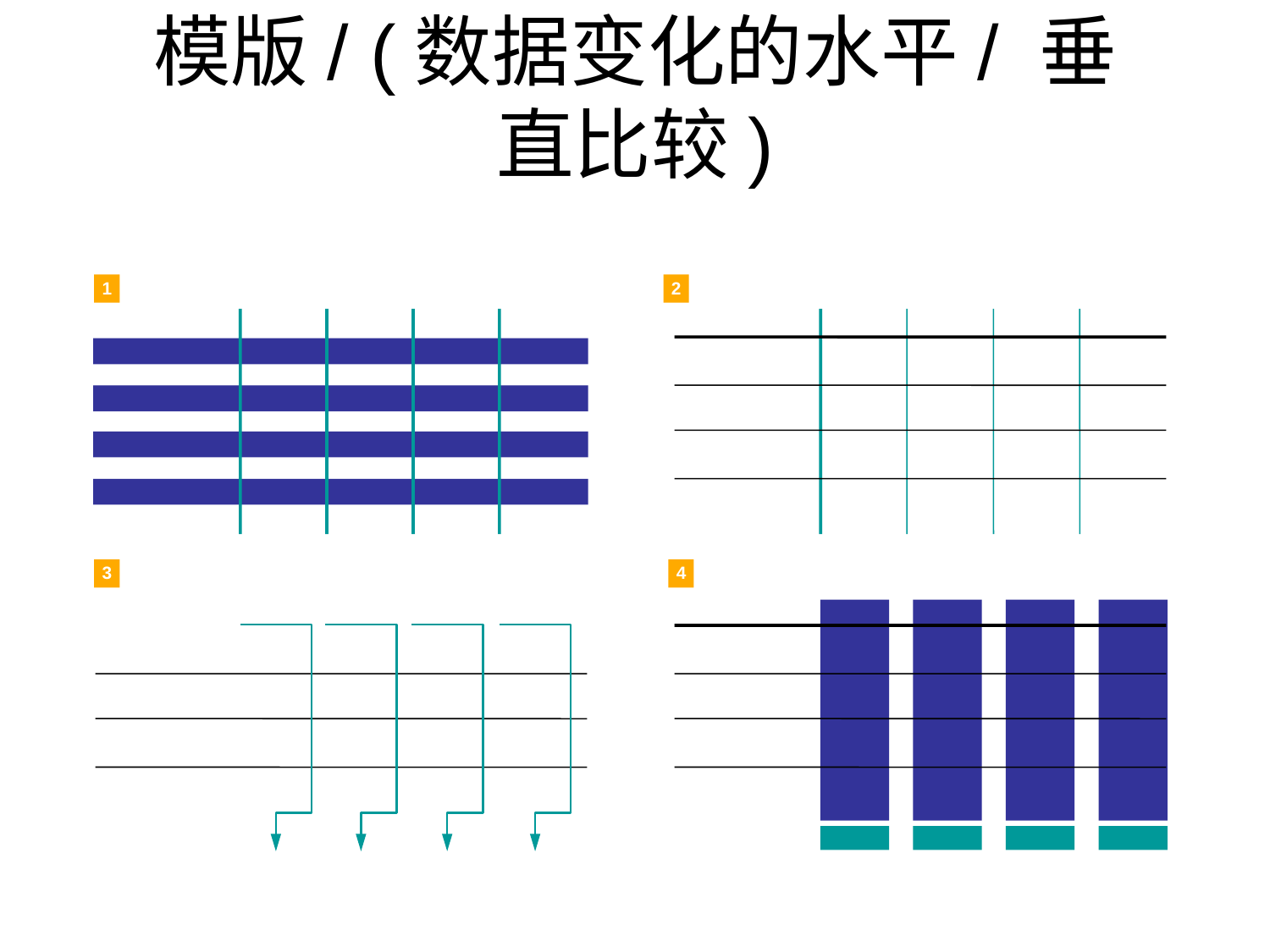

# 模版/ (数据变化的水平/ 垂直比较)
1
2

3
4